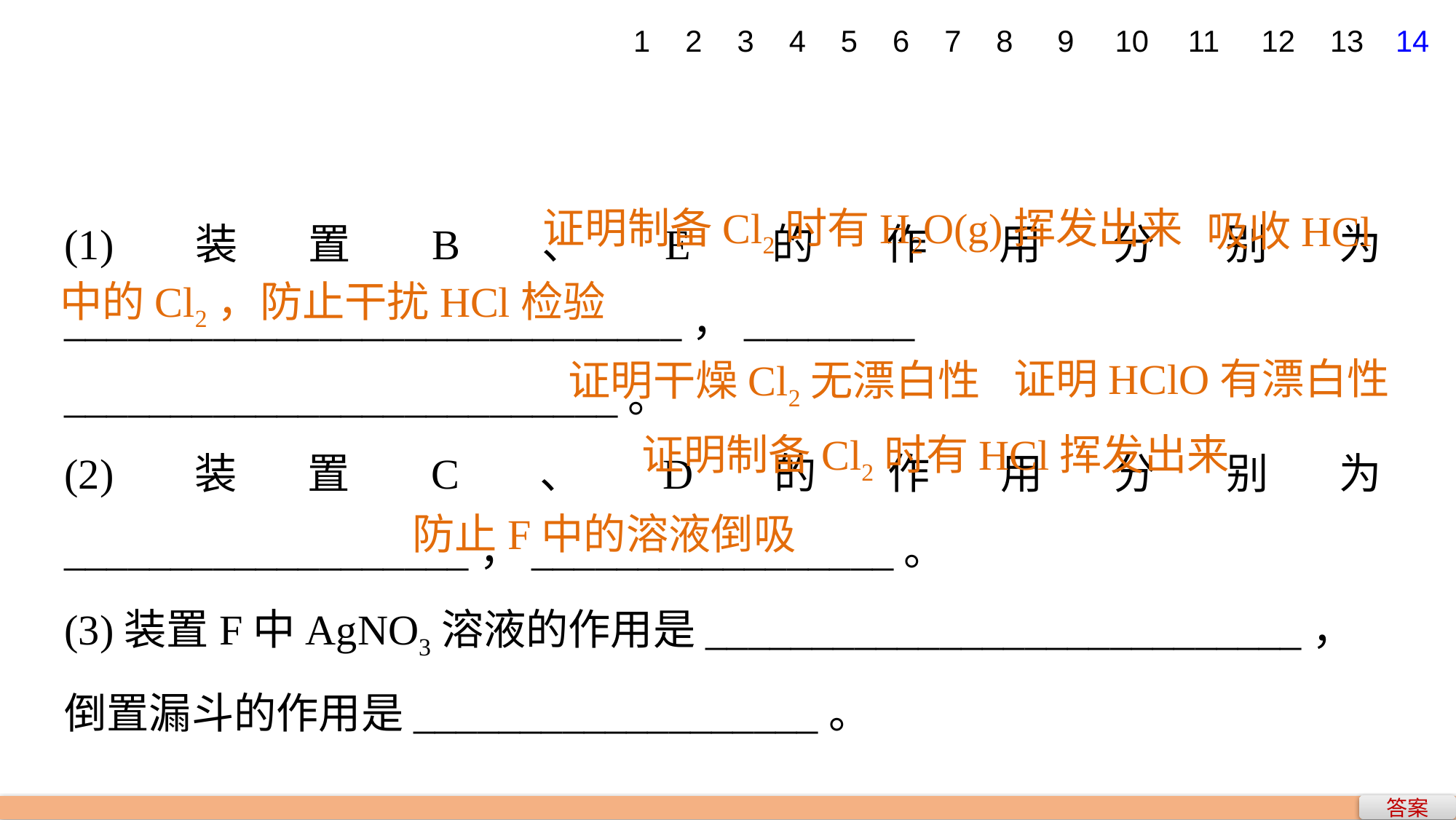

1
2
3
4
5
6
7
8
9
10
11
12
13
14
(1)装置B、E的作用分别为_____________________________，________
__________________________。
(2)装置C、D的作用分别为___________________，_________________。
(3)装置F中AgNO3溶液的作用是____________________________，
倒置漏斗的作用是___________________。
证明制备Cl2时有H2O(g)挥发出来
吸收HCl
中的Cl2，防止干扰HCl检验
证明HClO有漂白性
证明干燥Cl2无漂白性
证明制备Cl2时有HCl挥发出来
防止F中的溶液倒吸
答案